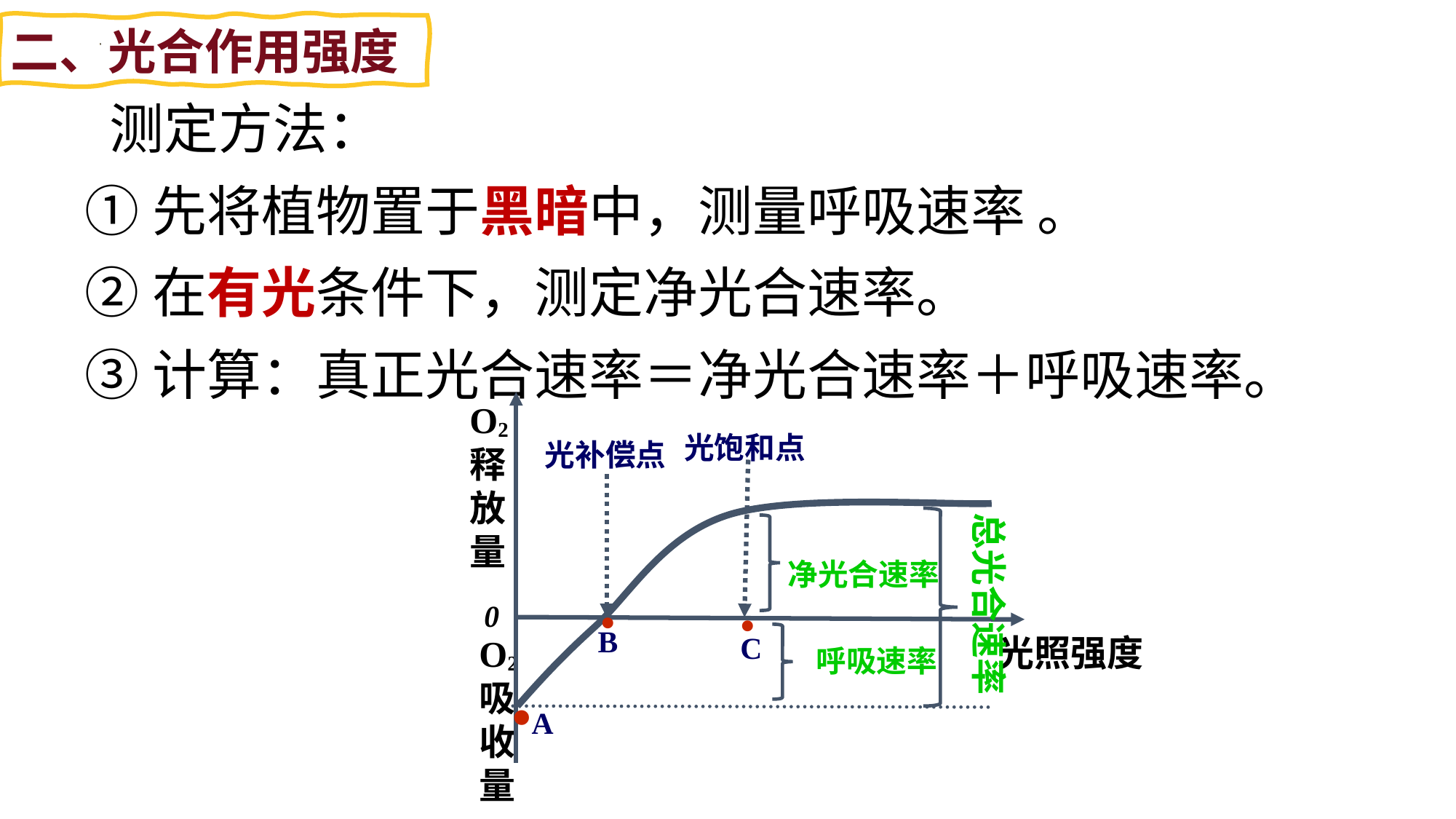

二、光合作用强度
     测定方法：
    ①先将植物置于黑暗中，测量呼吸速率 。
    ②在有光条件下，测定净光合速率。
    ③计算：真正光合速率＝净光合速率＋呼吸速率。
O2
释放
量
0
光照强度
O2
吸
收
量
光饱和点
光补偿点

总光合速率

净光合速率
·
·
B
C
·
A

呼吸速率